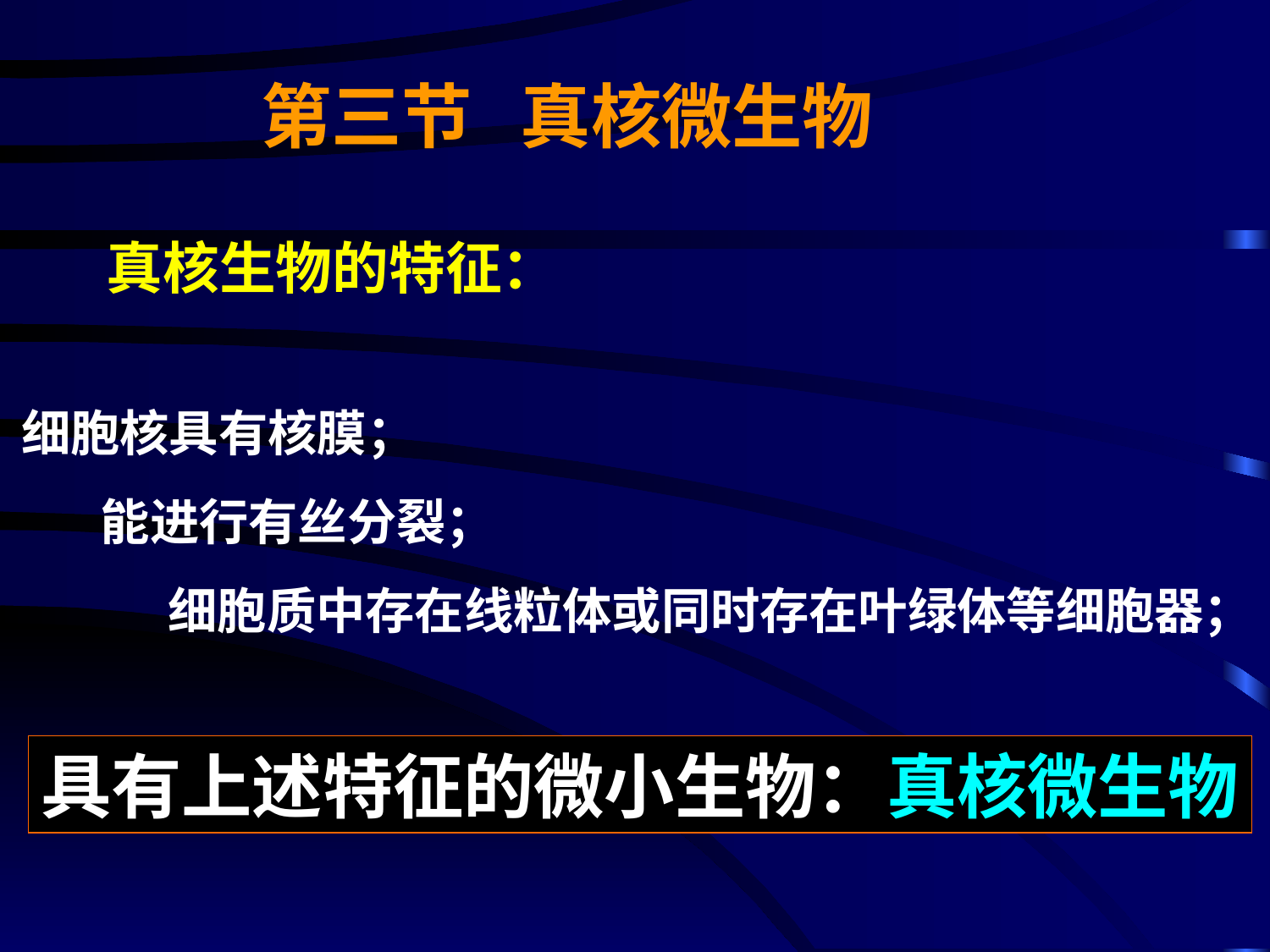

第三节   真核微生物
真核生物的特征：
细胞核具有核膜；
      能进行有丝分裂；
            细胞质中存在线粒体或同时存在叶绿体等细胞器；
具有上述特征的微小生物：真核微生物